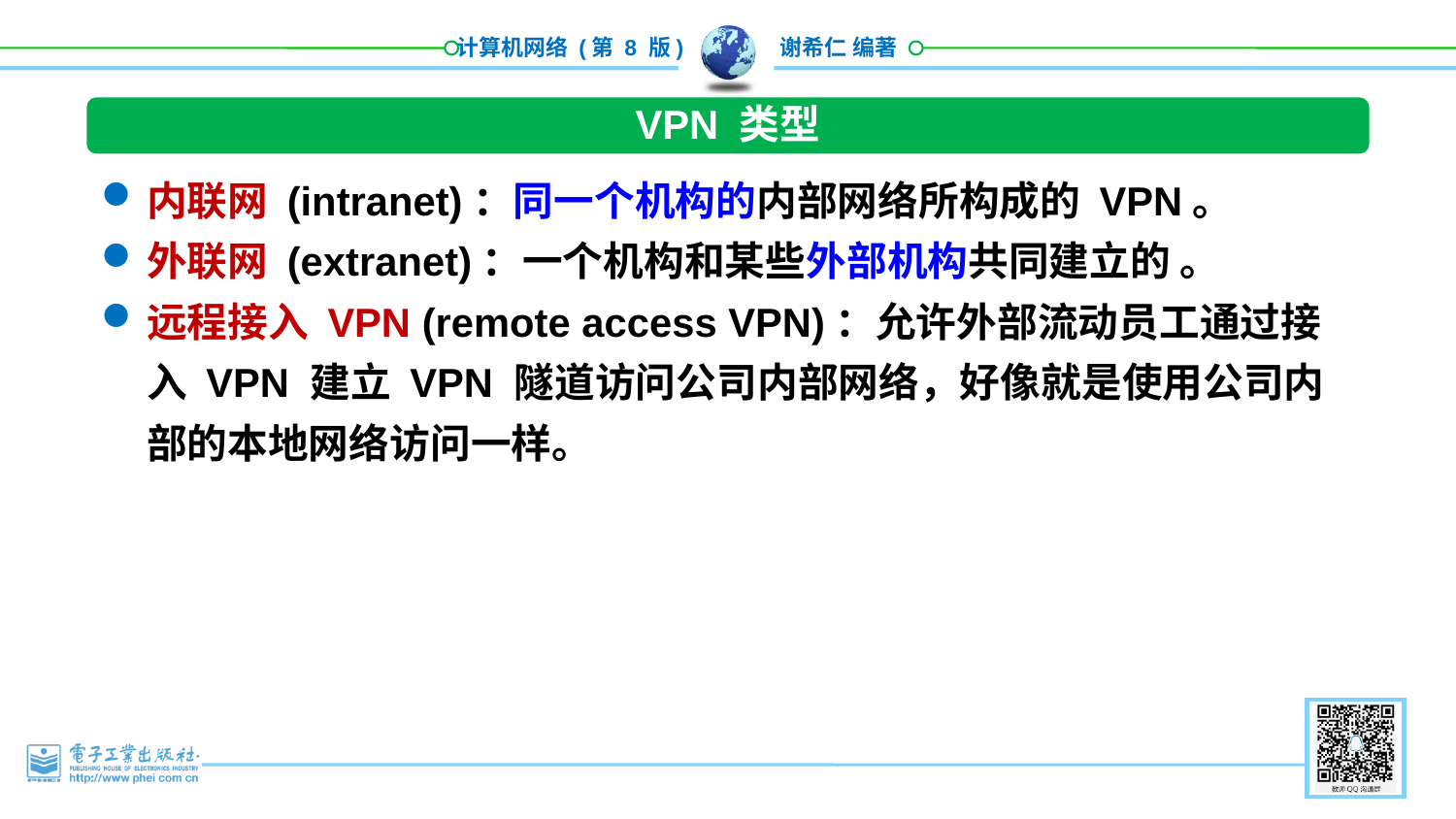

VPN 类型

内联网 (intranet)：同一个机构的内部网络所构成的 VPN。
外联网 (extranet)：一个机构和某些外部机构共同建立的 。
远程接入 VPN (remote access VPN)：允许外部流动员工通过接入 VPN 建立 VPN 隧道访问公司内部网络，好像就是使用公司内部的本地网络访问一样。